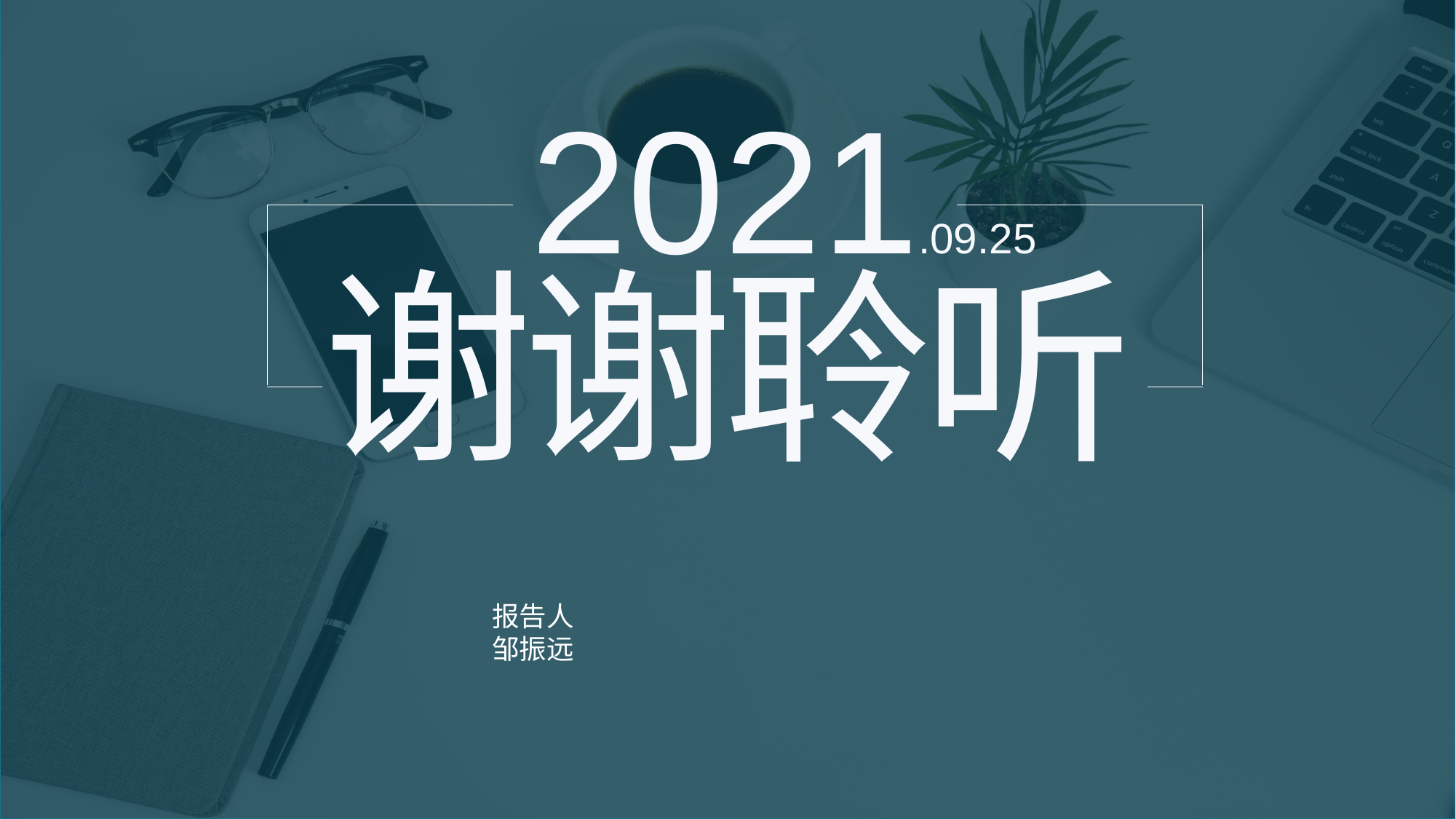

2021.09.25
谢
谢
聆
听
报告人
邹振远